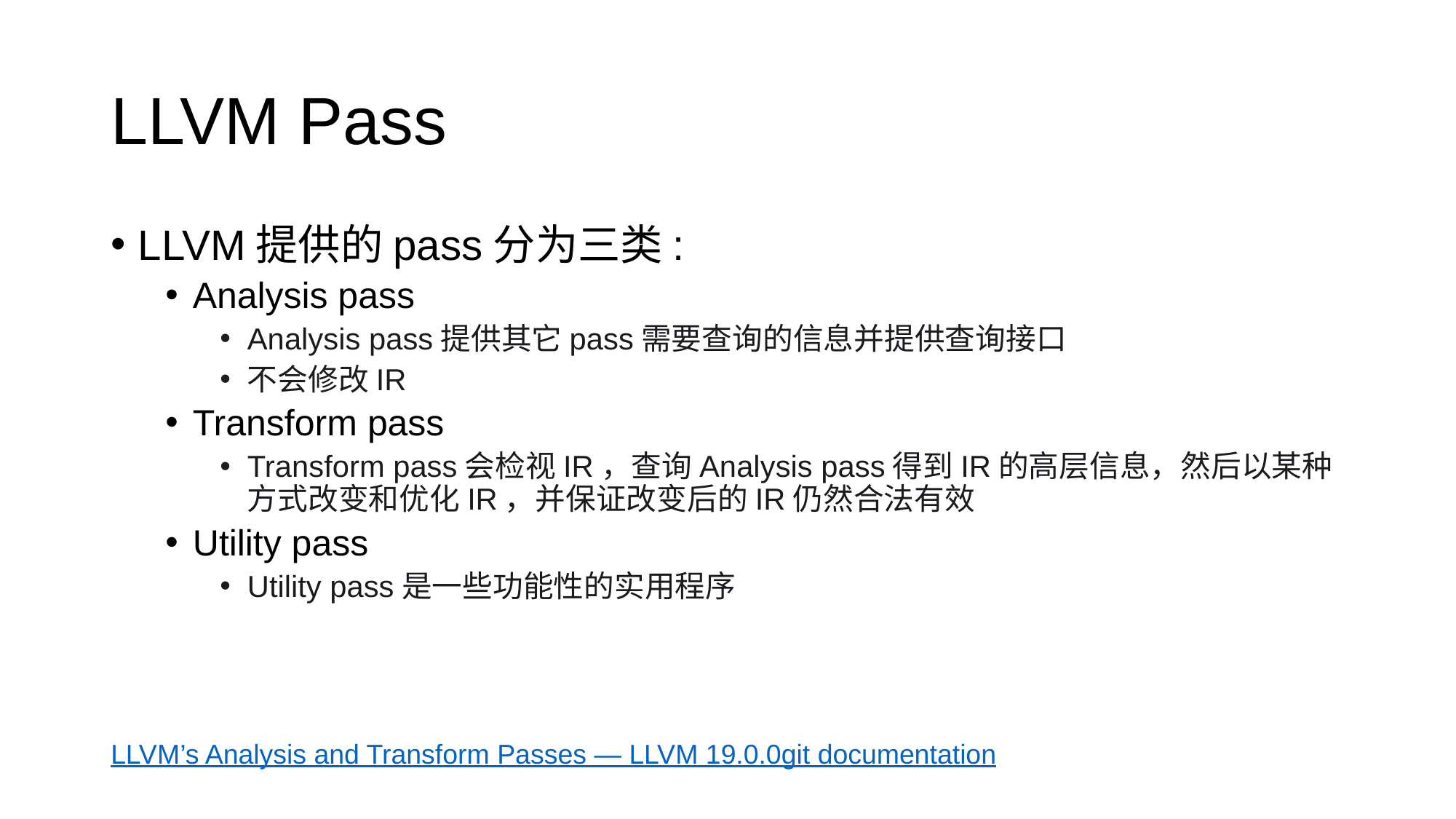

# LLVM Pass
LLVM提供的pass分为三类:
Analysis pass
Analysis pass提供其它pass需要查询的信息并提供查询接口
不会修改IR
Transform pass
Transform pass会检视IR，查询Analysis pass得到IR的高层信息，然后以某种方式改变和优化IR，并保证改变后的IR仍然合法有效
Utility pass
Utility pass是一些功能性的实用程序

LLVM’s Analysis and Transform Passes — LLVM 19.0.0git documentation